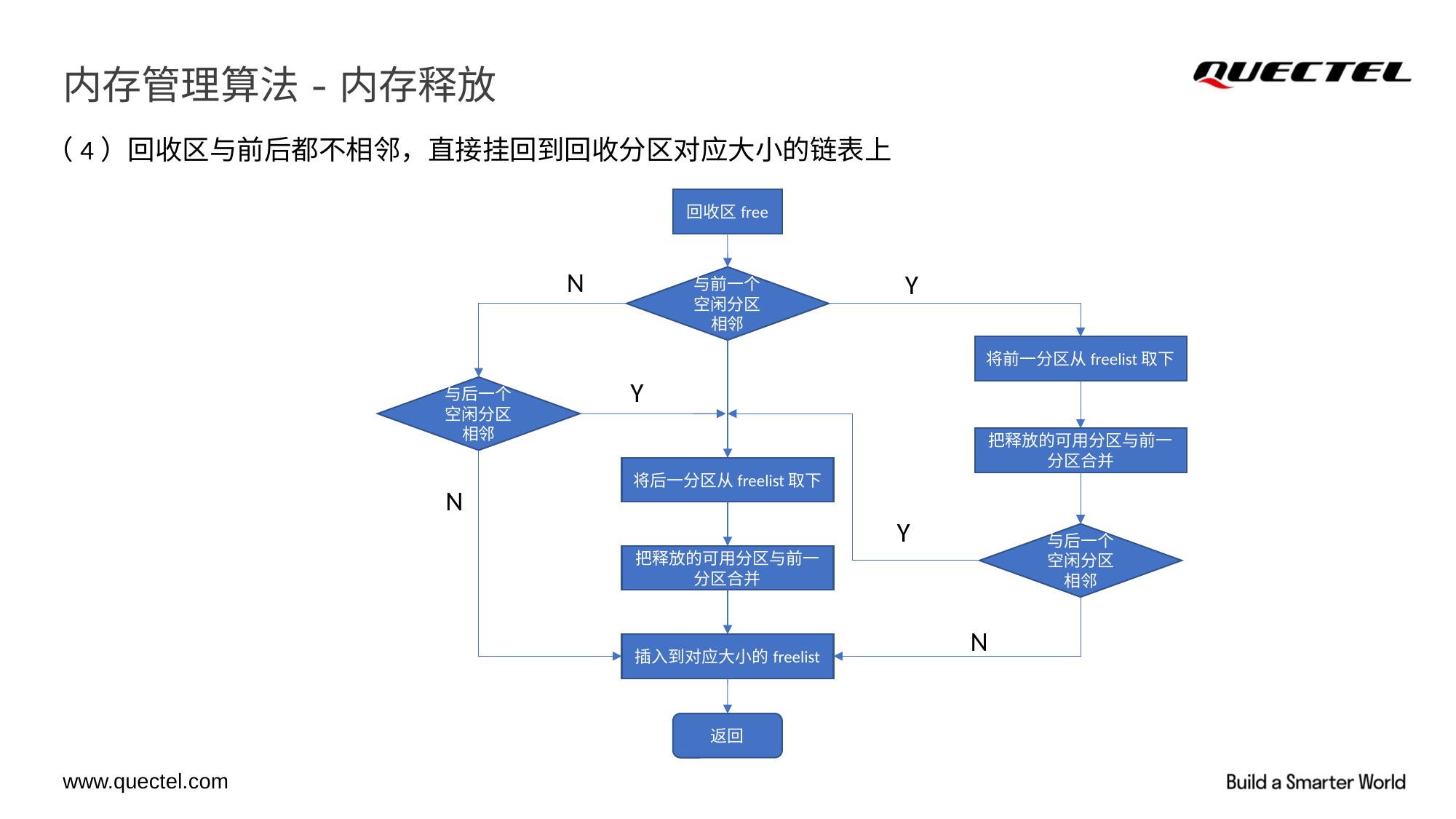

# 内存管理算法-内存释放
（4）回收区与前后都不相邻，直接挂回到回收分区对应大小的链表上
回收区free
N
Y
与前一个空闲分区相邻
将前一分区从freelist取下
Y
与后一个空闲分区相邻
把释放的可用分区与前一分区合并
将后一分区从freelist取下
N
Y
与后一个空闲分区相邻
把释放的可用分区与前一分区合并
N
插入到对应大小的freelist
返回